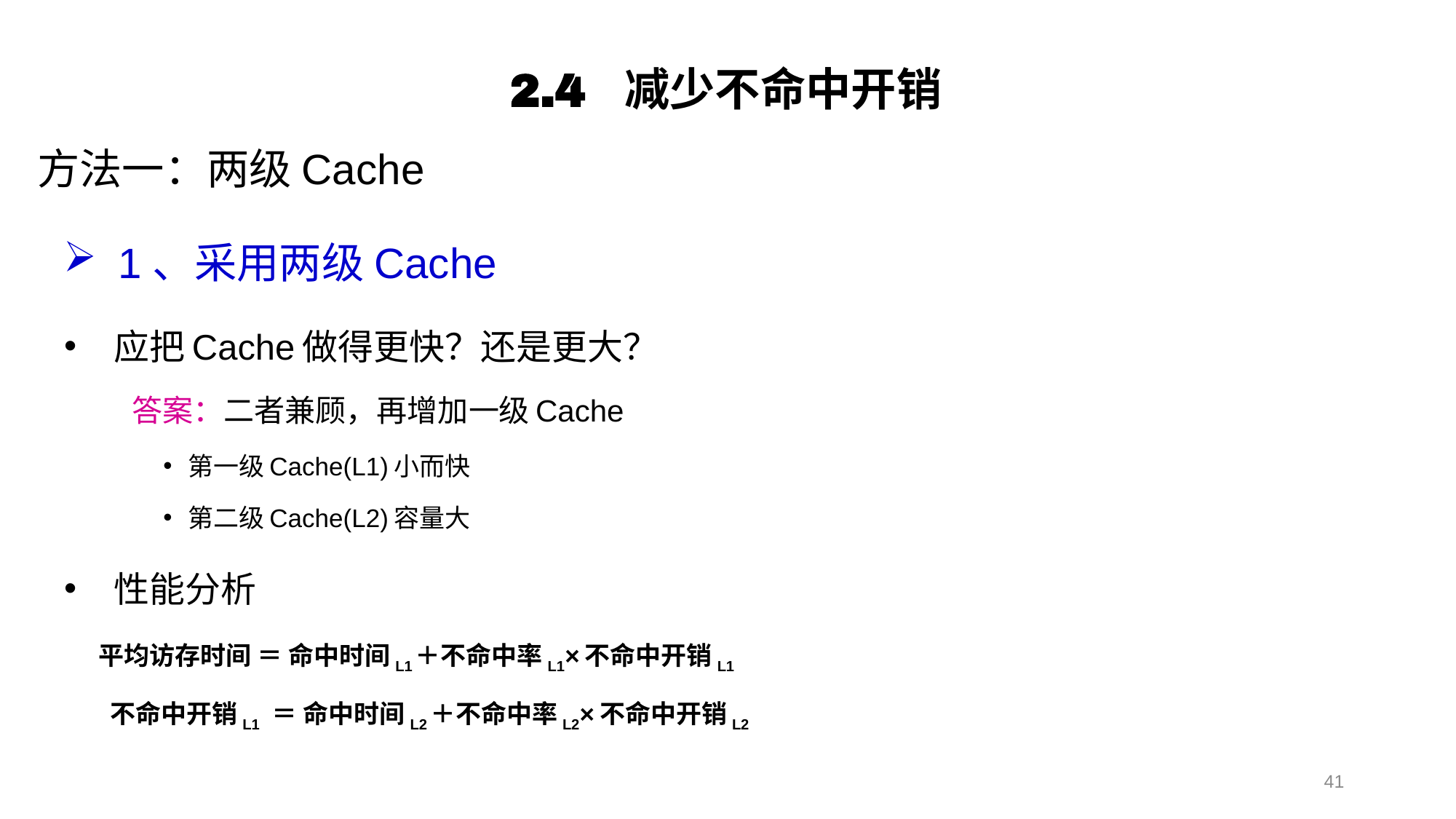

2.4  减少不命中开销
方法一：两级Cache
1、采用两级Cache
应把Cache做得更快？还是更大？
答案：二者兼顾，再增加一级Cache
第一级Cache(L1)小而快
第二级Cache(L2)容量大
性能分析
     平均访存时间 ＝ 命中时间L1＋不命中率L1×不命中开销L1
       不命中开销L1 ＝ 命中时间L2＋不命中率L2×不命中开销L2
41